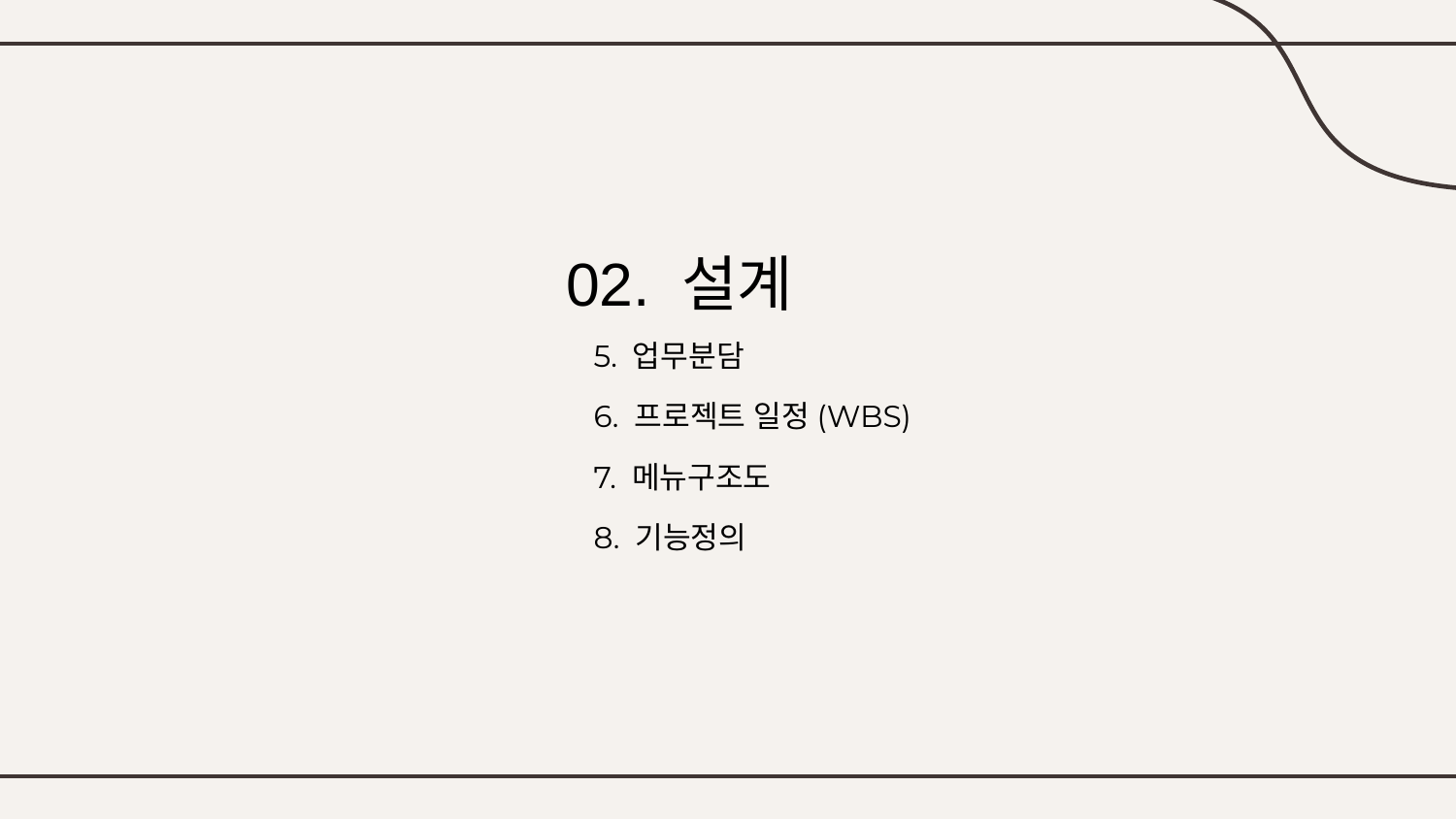

# 02. 설계
5. 업무분담
6. 프로젝트 일정(WBS)
7. 메뉴구조도
8. 기능정의